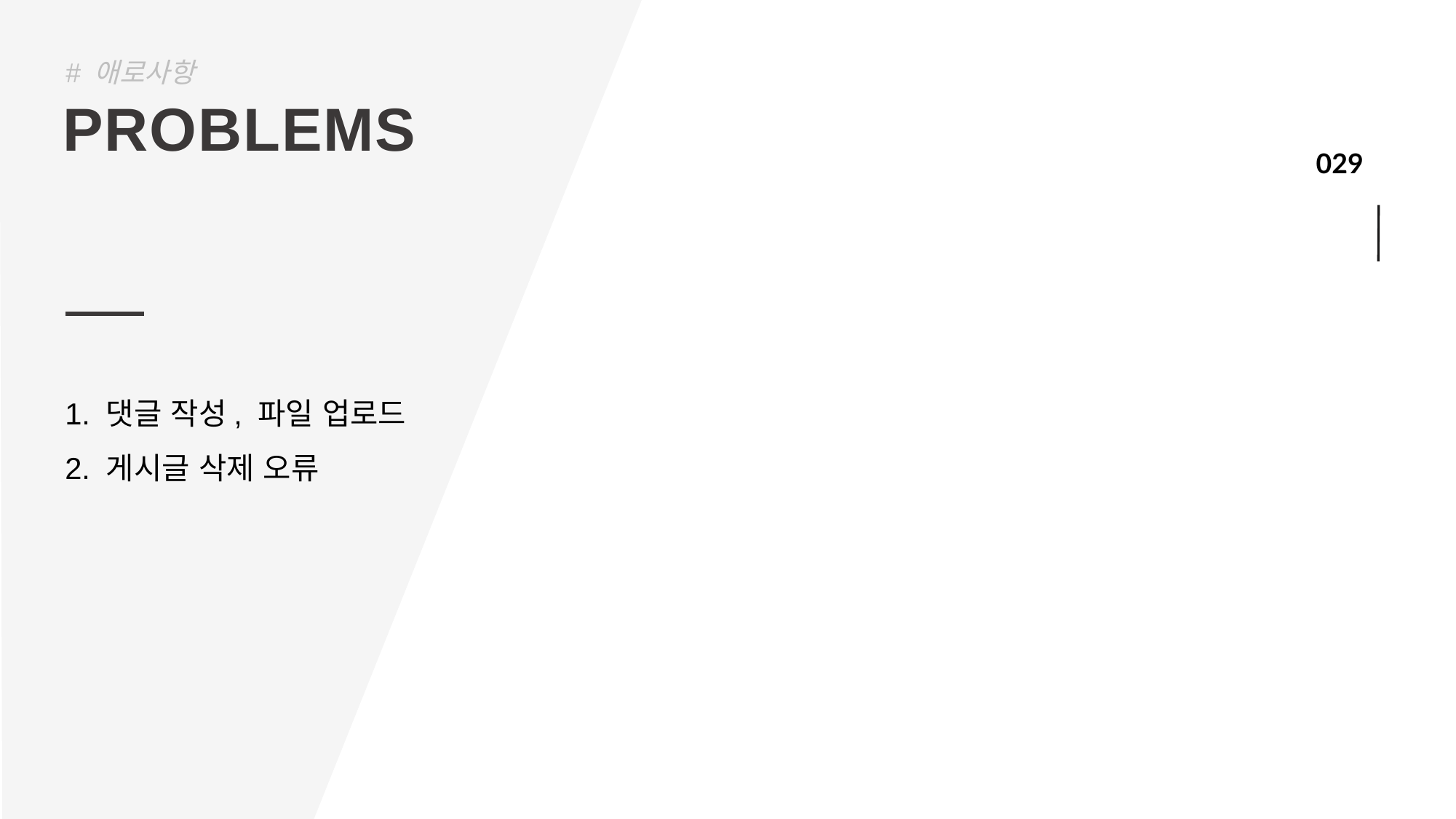

# 애로사항
PROBLEMS

댓글 작성, 파일 업로드
게시글 삭제 오류